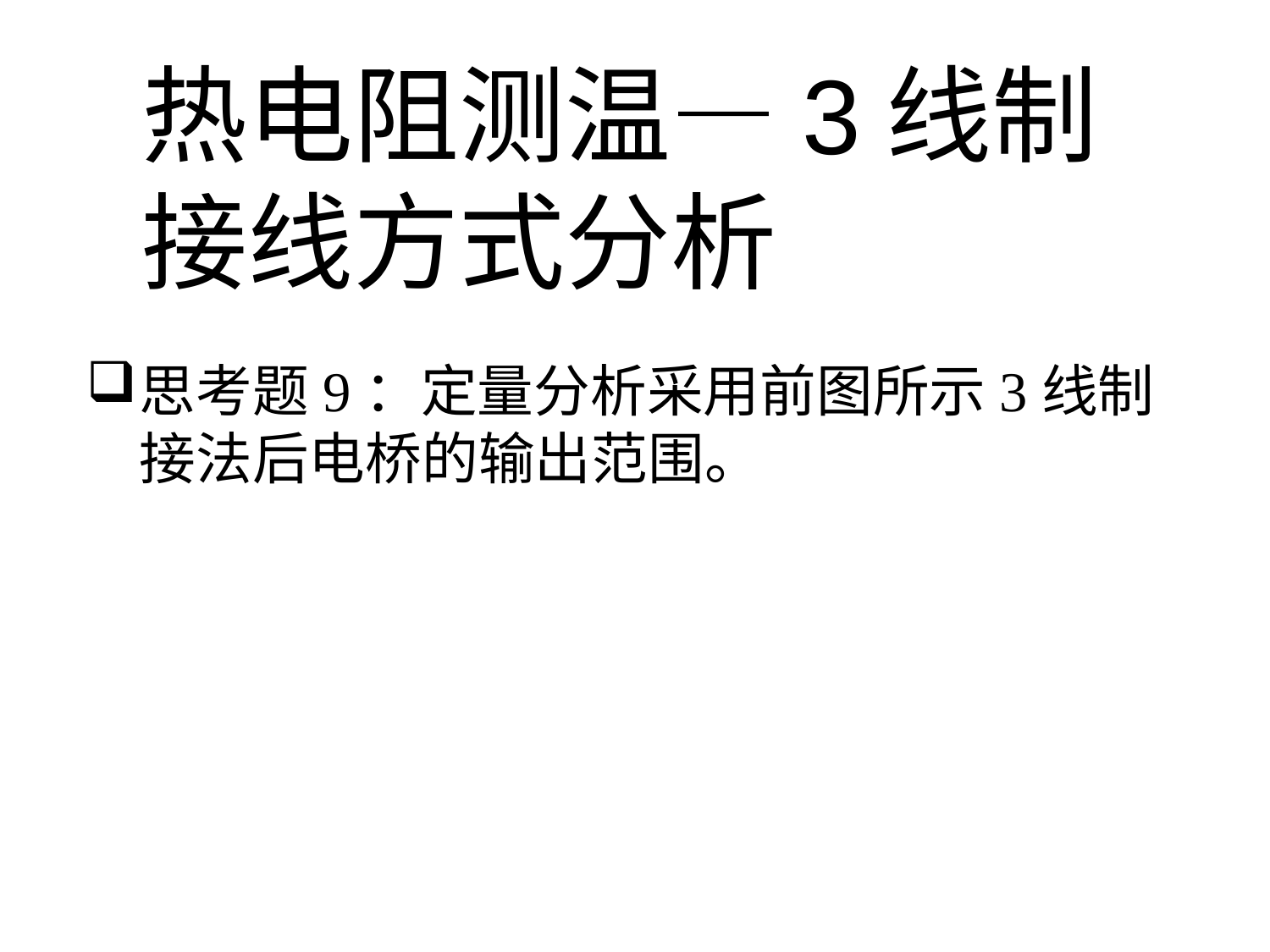

热电阻测温—3线制接线方式分析
思考题9：定量分析采用前图所示3线制接法后电桥的输出范围。